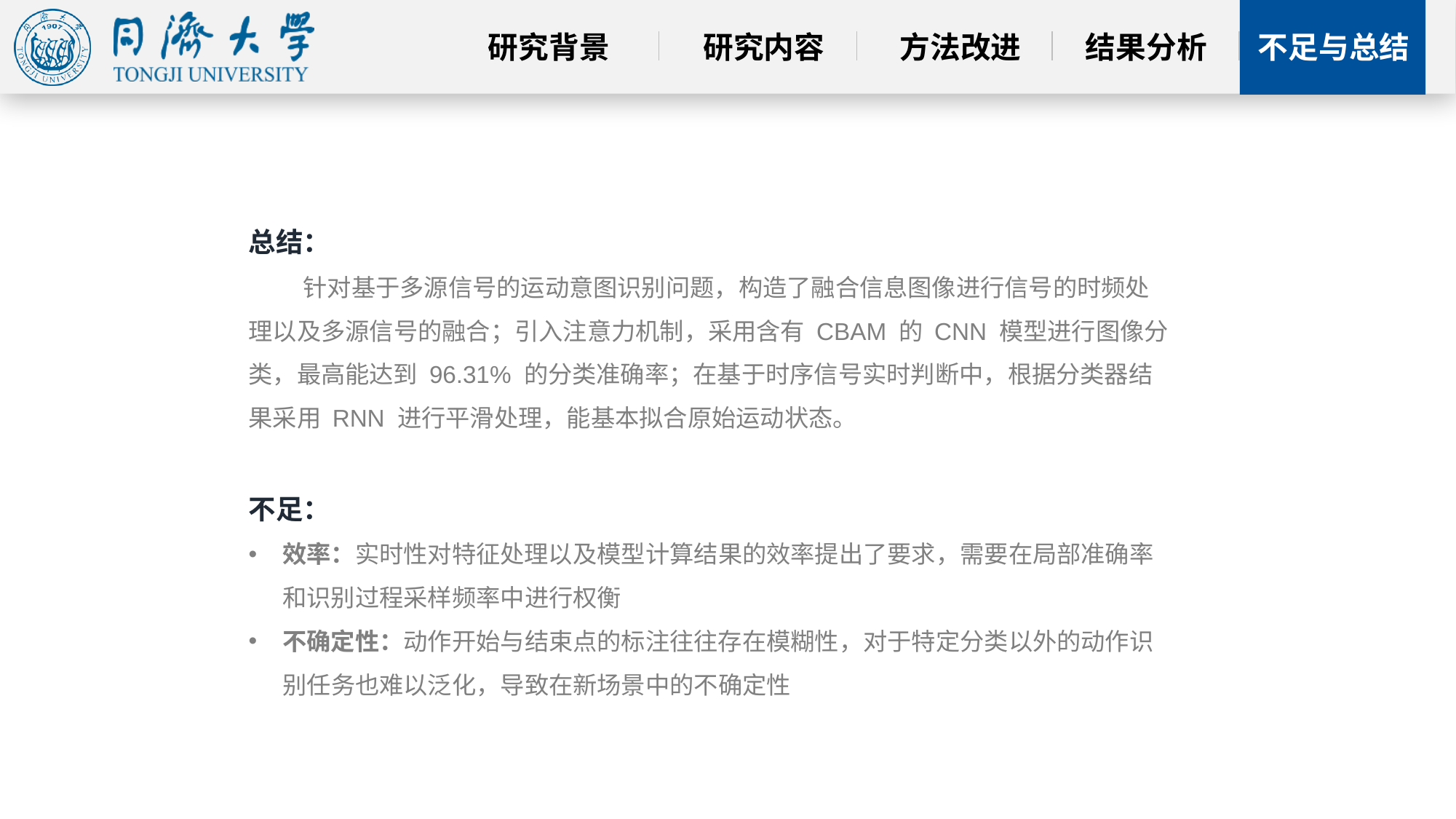

总结：
针对基于多源信号的运动意图识别问题，构造了融合信息图像进行信号的时频处理以及多源信号的融合；引入注意力机制，采用含有 CBAM 的 CNN 模型进行图像分类，最高能达到 96.31% 的分类准确率；在基于时序信号实时判断中，根据分类器结果采用 RNN 进行平滑处理，能基本拟合原始运动状态。

不足：
效率：实时性对特征处理以及模型计算结果的效率提出了要求，需要在局部准确率和识别过程采样频率中进行权衡
不确定性：动作开始与结束点的标注往往存在模糊性，对于特定分类以外的动作识别任务也难以泛化，导致在新场景中的不确定性
延时符